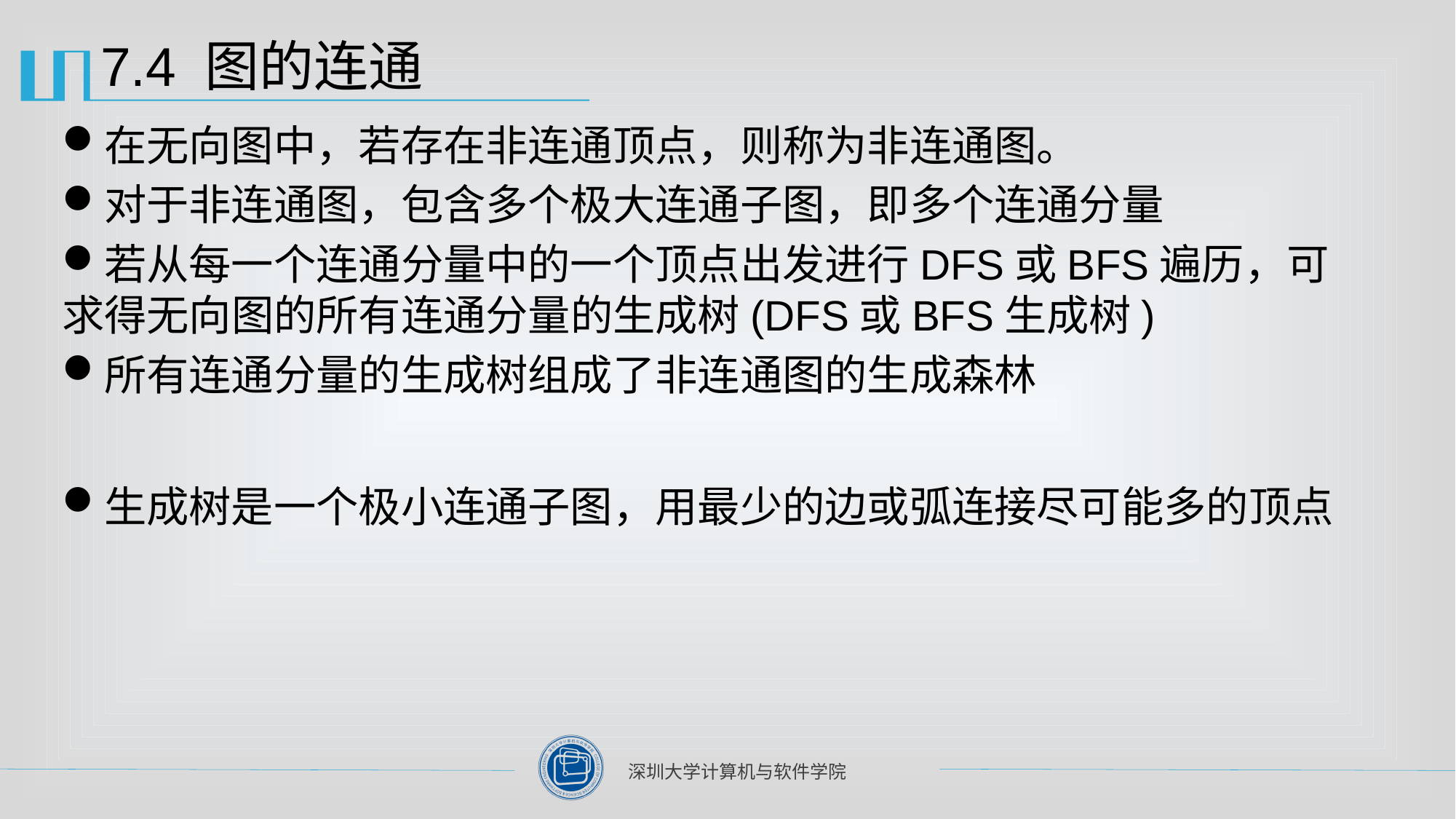

# 7.4 图的连通
在无向图中，若存在非连通顶点，则称为非连通图。
对于非连通图，包含多个极大连通子图，即多个连通分量
若从每一个连通分量中的一个顶点出发进行DFS或BFS遍历，可求得无向图的所有连通分量的生成树(DFS或BFS生成树)
所有连通分量的生成树组成了非连通图的生成森林

生成树是一个极小连通子图，用最少的边或弧连接尽可能多的顶点

70